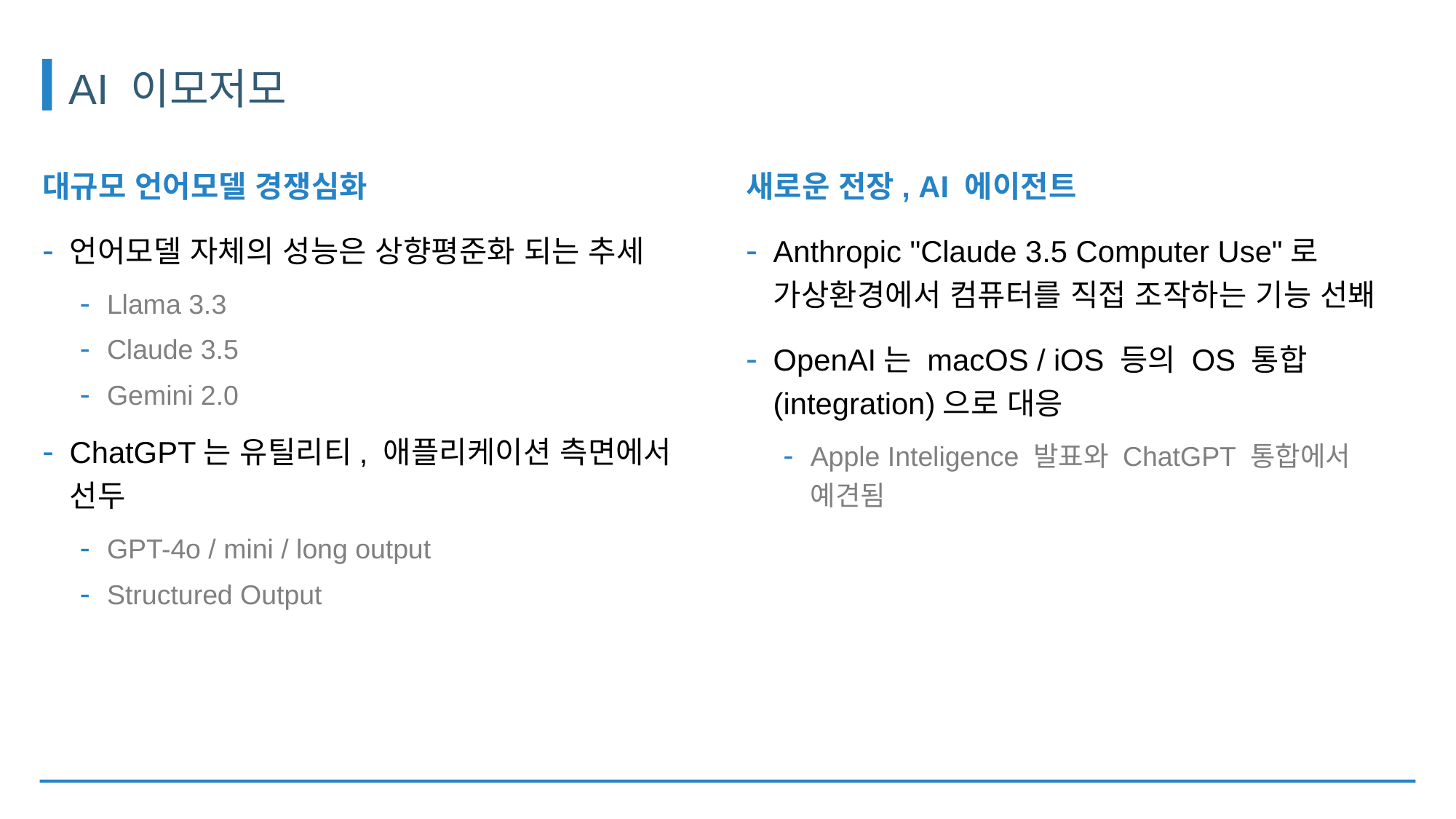

# AI 이모저모
대규모 언어모델 경쟁심화
언어모델 자체의 성능은 상향평준화 되는 추세
Llama 3.3
Claude 3.5
Gemini 2.0
ChatGPT는 유틸리티, 애플리케이션 측면에서 선두
GPT-4o / mini / long output
Structured Output
새로운 전장, AI 에이전트
Anthropic "Claude 3.5 Computer Use"로 가상환경에서 컴퓨터를 직접 조작하는 기능 선봬
OpenAI는 macOS / iOS 등의 OS 통합(integration)으로 대응
Apple Inteligence 발표와 ChatGPT 통합에서 예견됨